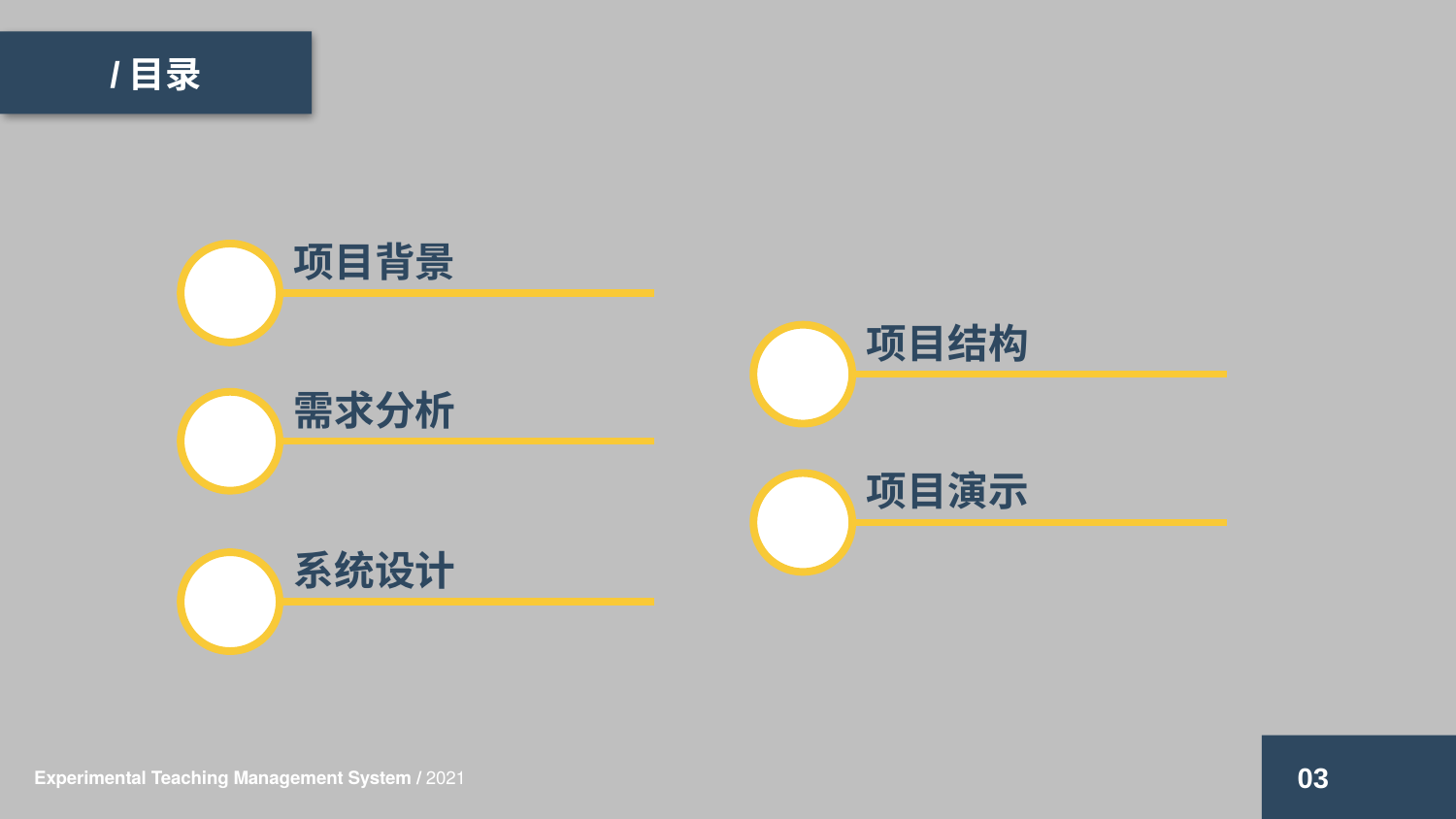

/目录
项目背景

项目结构

需求分析

项目演示

系统设计

03
Experimental Teaching Management System / 2021